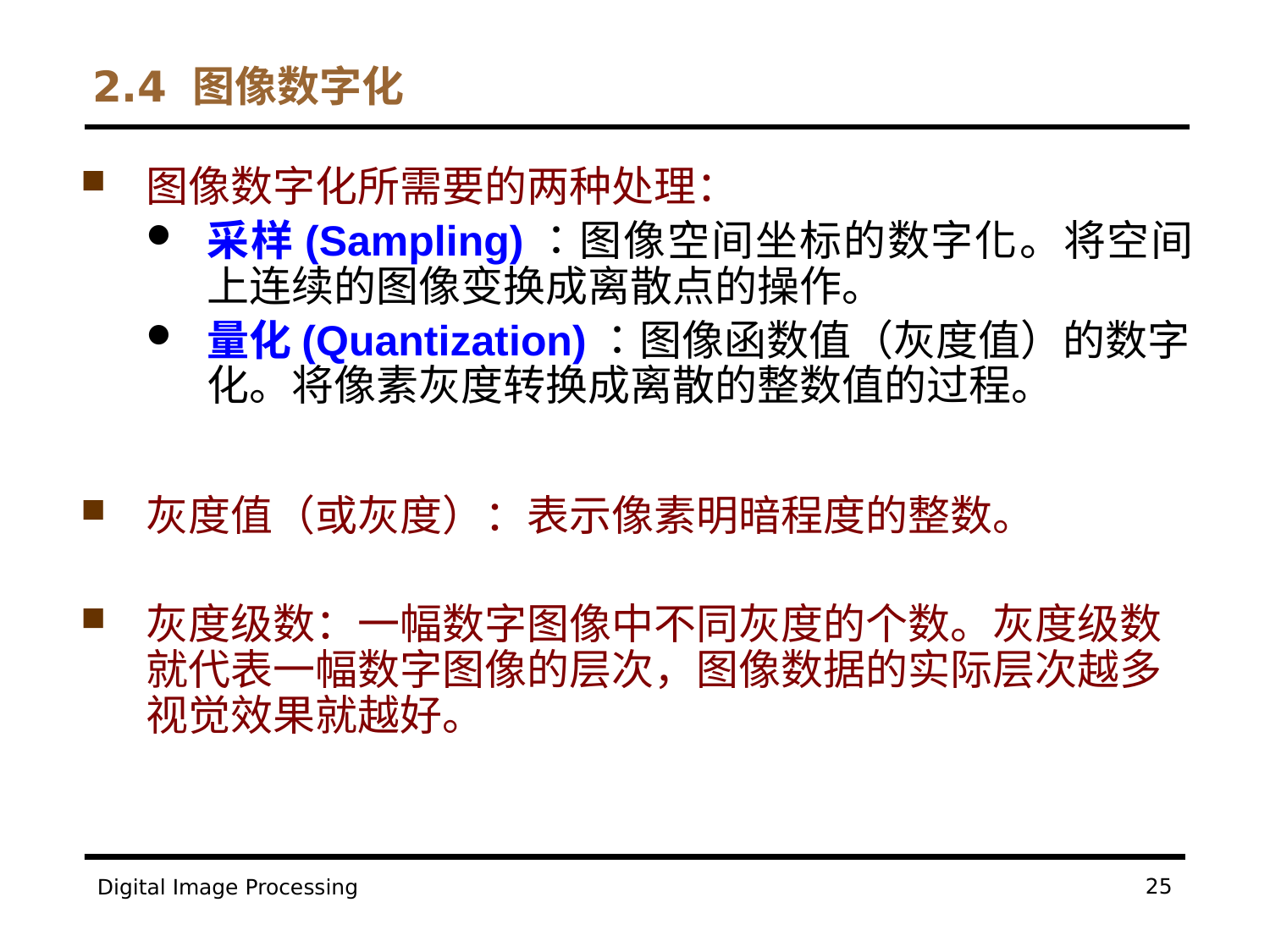

# 2.4 图像数字化
图像数字化所需要的两种处理：
采样(Sampling)：图像空间坐标的数字化。将空间上连续的图像变换成离散点的操作。
量化(Quantization)：图像函数值（灰度值）的数字化。将像素灰度转换成离散的整数值的过程。

灰度值（或灰度）：表示像素明暗程度的整数。

灰度级数：一幅数字图像中不同灰度的个数。灰度级数就代表一幅数字图像的层次，图像数据的实际层次越多视觉效果就越好。
25
Digital Image Processing